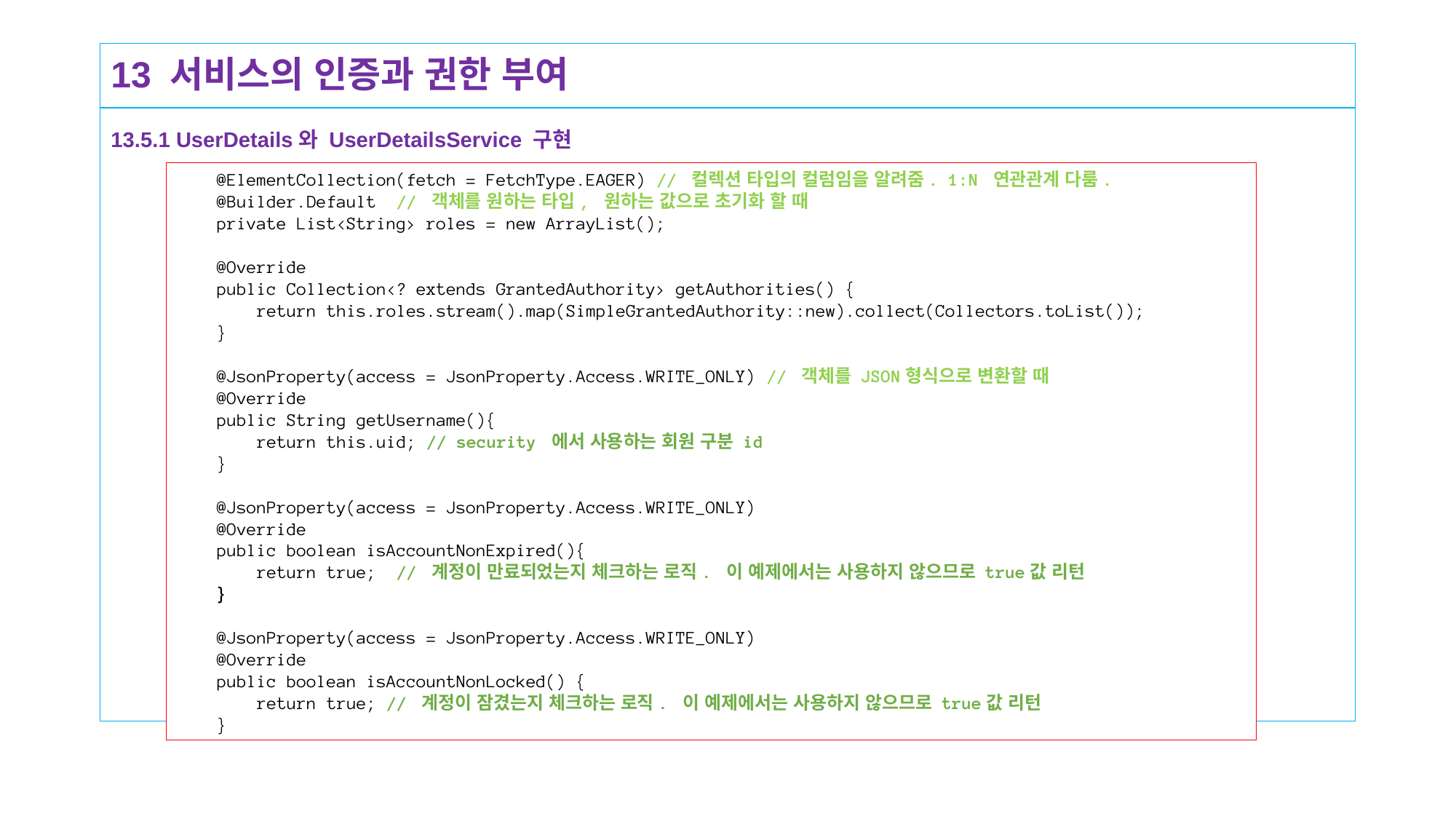

# 13 서비스의 인증과 권한 부여
13.5.1 UserDetails와 UserDetailsService 구현

    @ElementCollection(fetch = FetchType.EAGER) // 컬렉션 타입의 컬럼임을 알려줌. 1:N 연관관계 다룸.
    @Builder.Default  // 객체를 원하는 타입, 원하는 값으로 초기화 할 때
    private List<String> roles = new ArrayList();

    @Override
    public Collection<? extends GrantedAuthority> getAuthorities() {
        return this.roles.stream().map(SimpleGrantedAuthority::new).collect(Collectors.toList());
    }

    @JsonProperty(access = JsonProperty.Access.WRITE_ONLY) // 객체를 JSON형식으로 변환할 때
    @Override
    public String getUsername(){
        return this.uid; // security 에서 사용하는 회원 구분 id
    }

    @JsonProperty(access = JsonProperty.Access.WRITE_ONLY)
    @Override
    public boolean isAccountNonExpired(){
        return true;  // 계정이 만료되었는지 체크하는 로직. 이 예제에서는 사용하지 않으므로 true값 리턴
    }

    @JsonProperty(access = JsonProperty.Access.WRITE_ONLY)
    @Override
    public boolean isAccountNonLocked() {
        return true; // 계정이 잠겼는지 체크하는 로직. 이 예제에서는 사용하지 않으므로 true값 리턴
    }